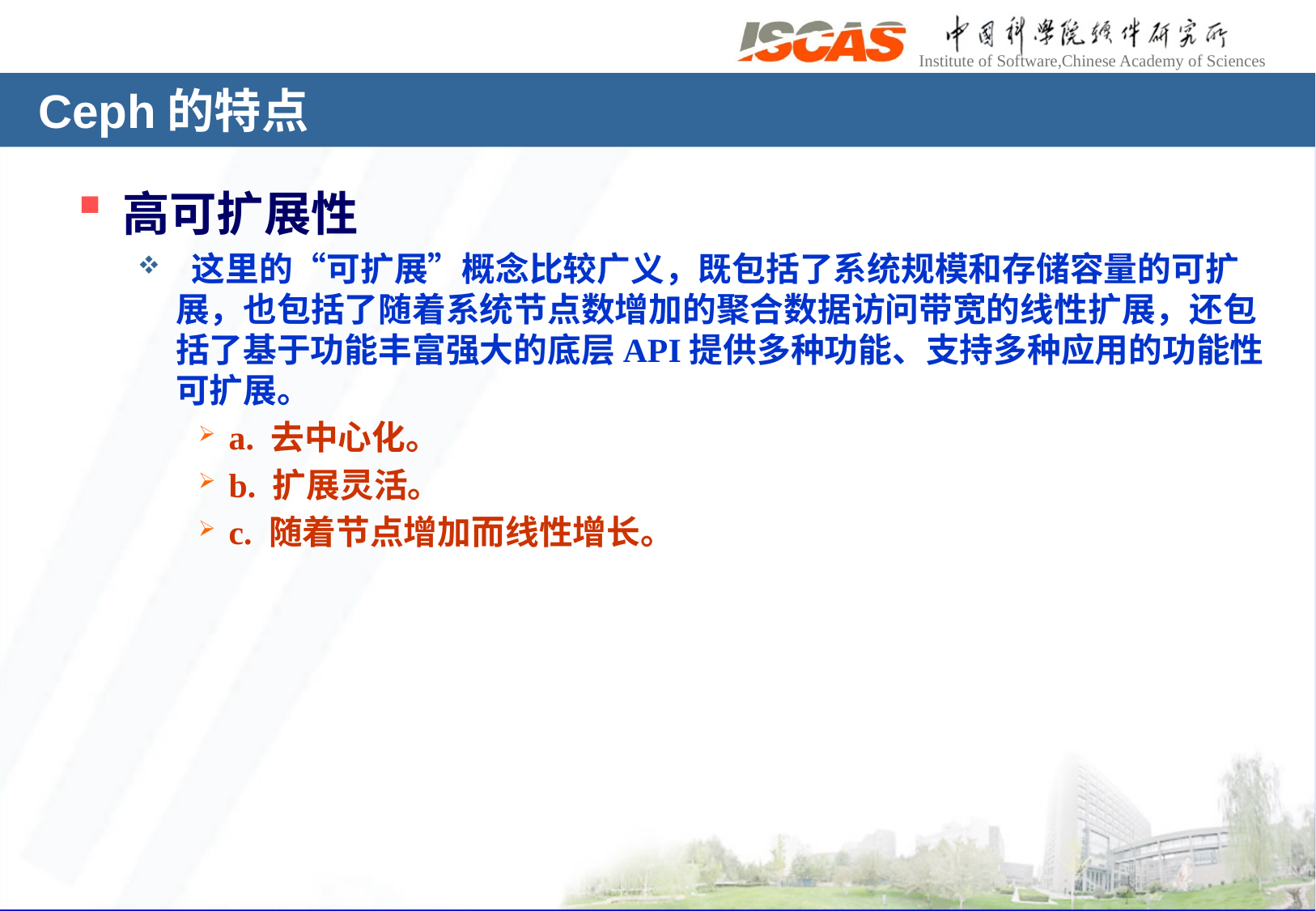

# Ceph的特点
高可扩展性
 这里的“可扩展”概念比较广义，既包括了系统规模和存储容量的可扩展，也包括了随着系统节点数增加的聚合数据访问带宽的线性扩展，还包括了基于功能丰富强大的底层API提供多种功能、支持多种应用的功能性可扩展。
a. 去中心化。
b. 扩展灵活。
c. 随着节点增加而线性增长。